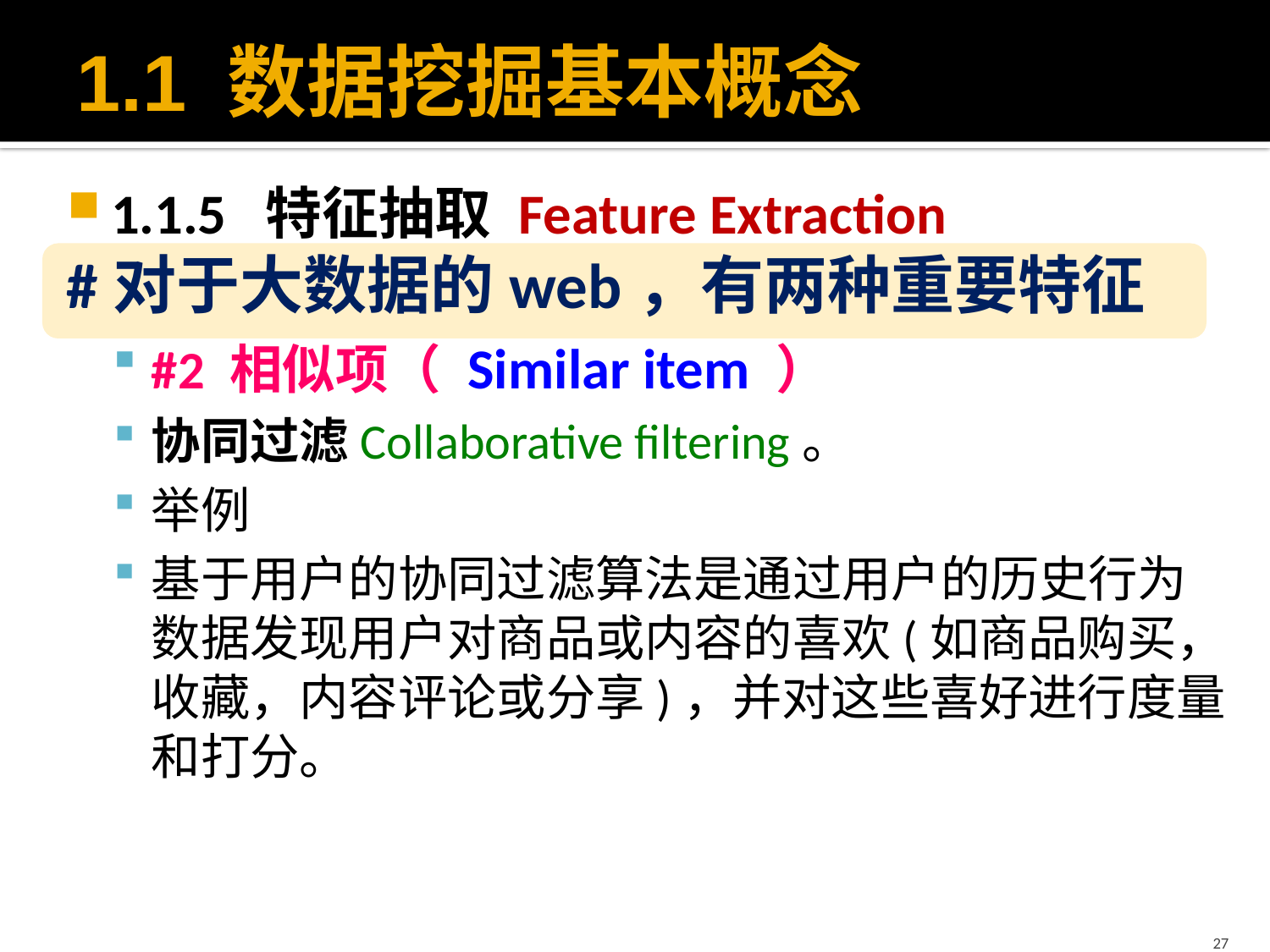

# 1.1 数据挖掘基本概念
1.1.5  特征抽取 Feature Extraction
#对于大数据的web，有两种重要特征
#2 相似项（ Similar item ）
协同过滤Collaborative filtering。
举例
基于用户的协同过滤算法是通过用户的历史行为数据发现用户对商品或内容的喜欢(如商品购买，收藏，内容评论或分享)，并对这些喜好进行度量和打分。

27